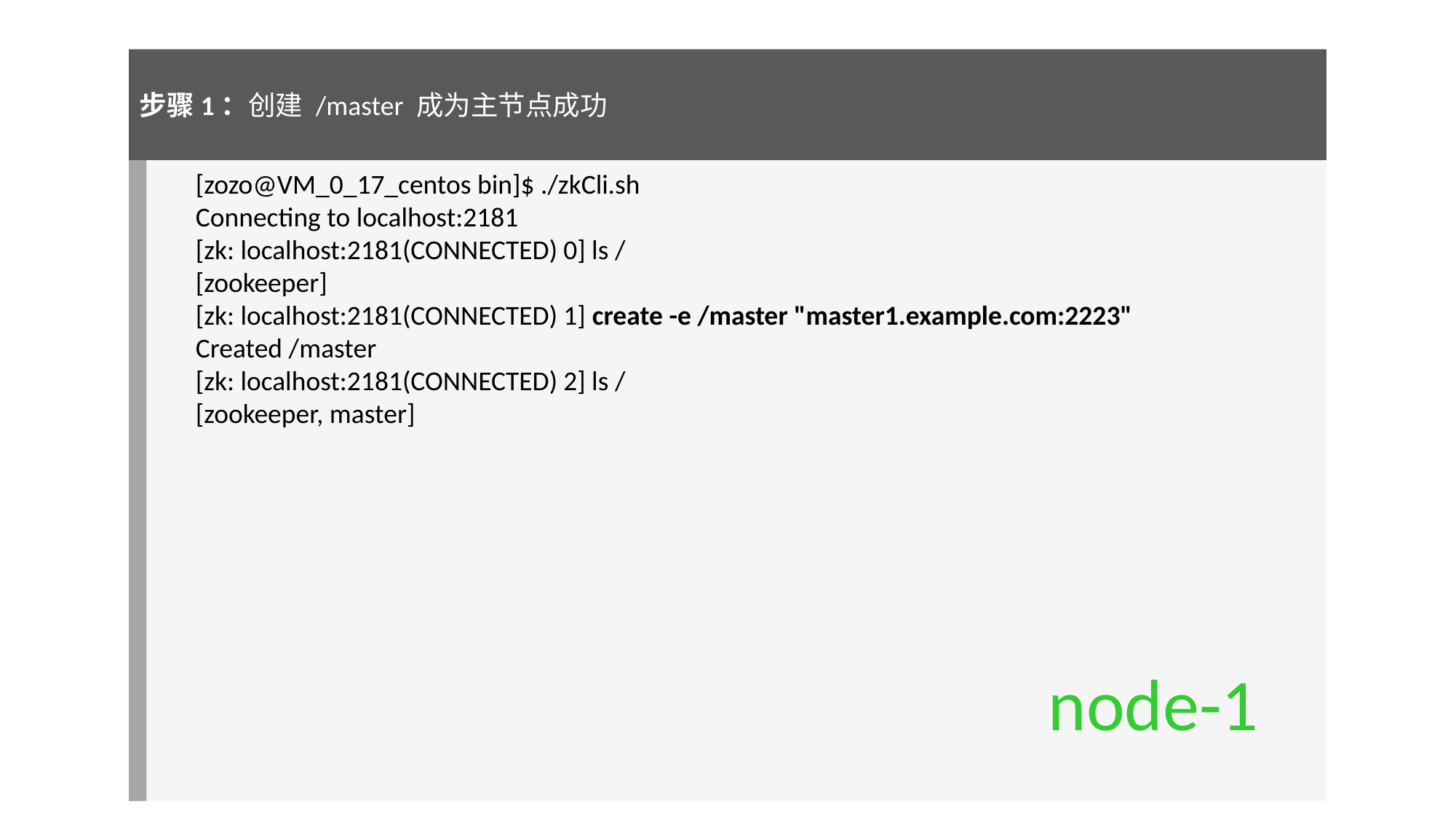

步骤1：创建 /master 成为主节点成功

[zozo@VM_0_17_centos bin]$ ./zkCli.sh
Connecting to localhost:2181
[zk: localhost:2181(CONNECTED) 0] ls /
[zookeeper]
[zk: localhost:2181(CONNECTED) 1] create -e /master "master1.example.com:2223"
Created /master
[zk: localhost:2181(CONNECTED) 2] ls /
[zookeeper, master]
node-1